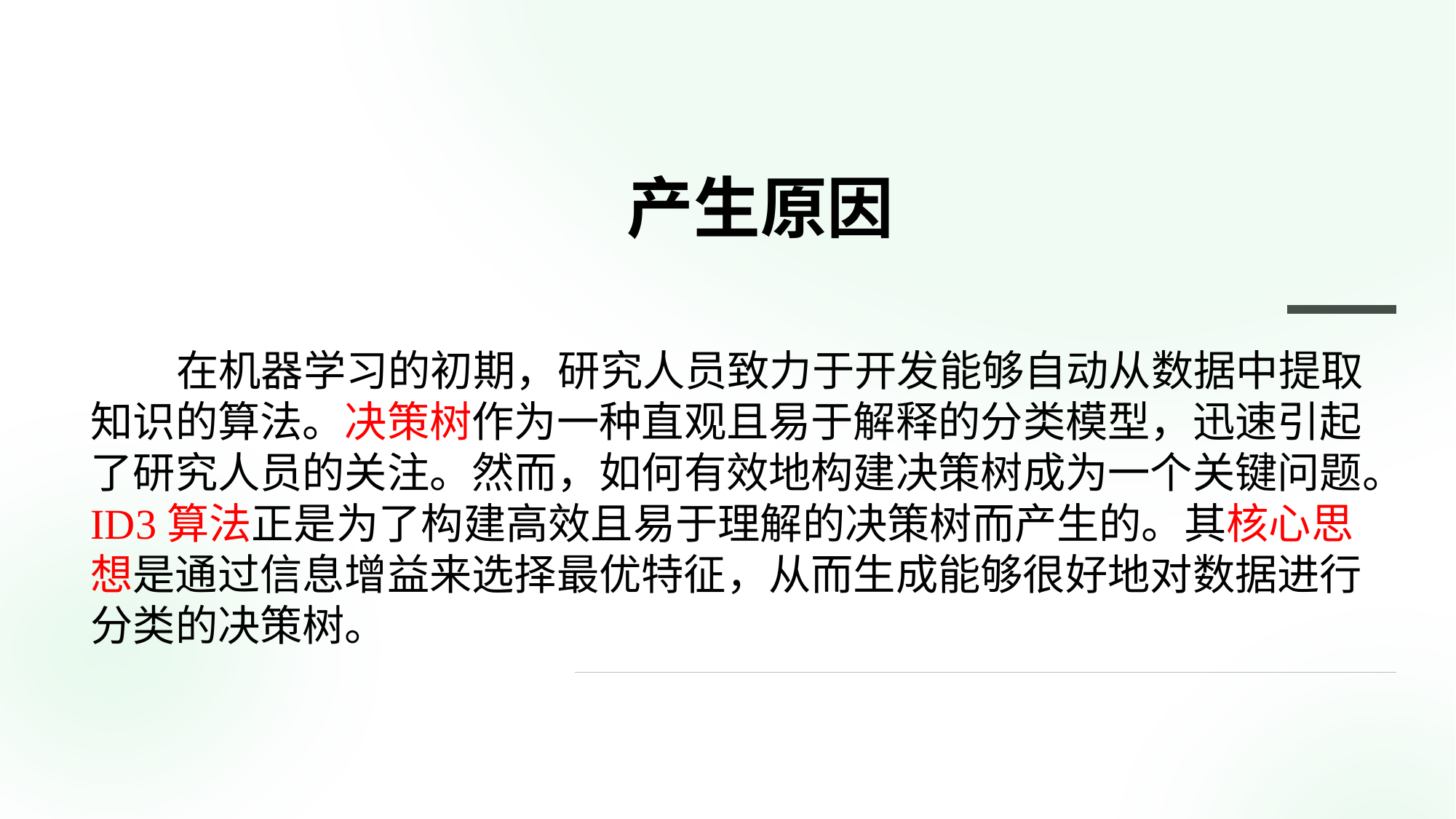

产生原因
        在机器学习的初期，研究人员致力于开发能够自动从数据中提取知识的算法。决策树作为一种直观且易于解释的分类模型，迅速引起了研究人员的关注。然而，如何有效地构建决策树成为一个关键问题。ID3算法正是为了构建高效且易于理解的决策树而产生的。其核心思想是通过信息增益来选择最优特征，从而生成能够很好地对数据进行分类的决策树。